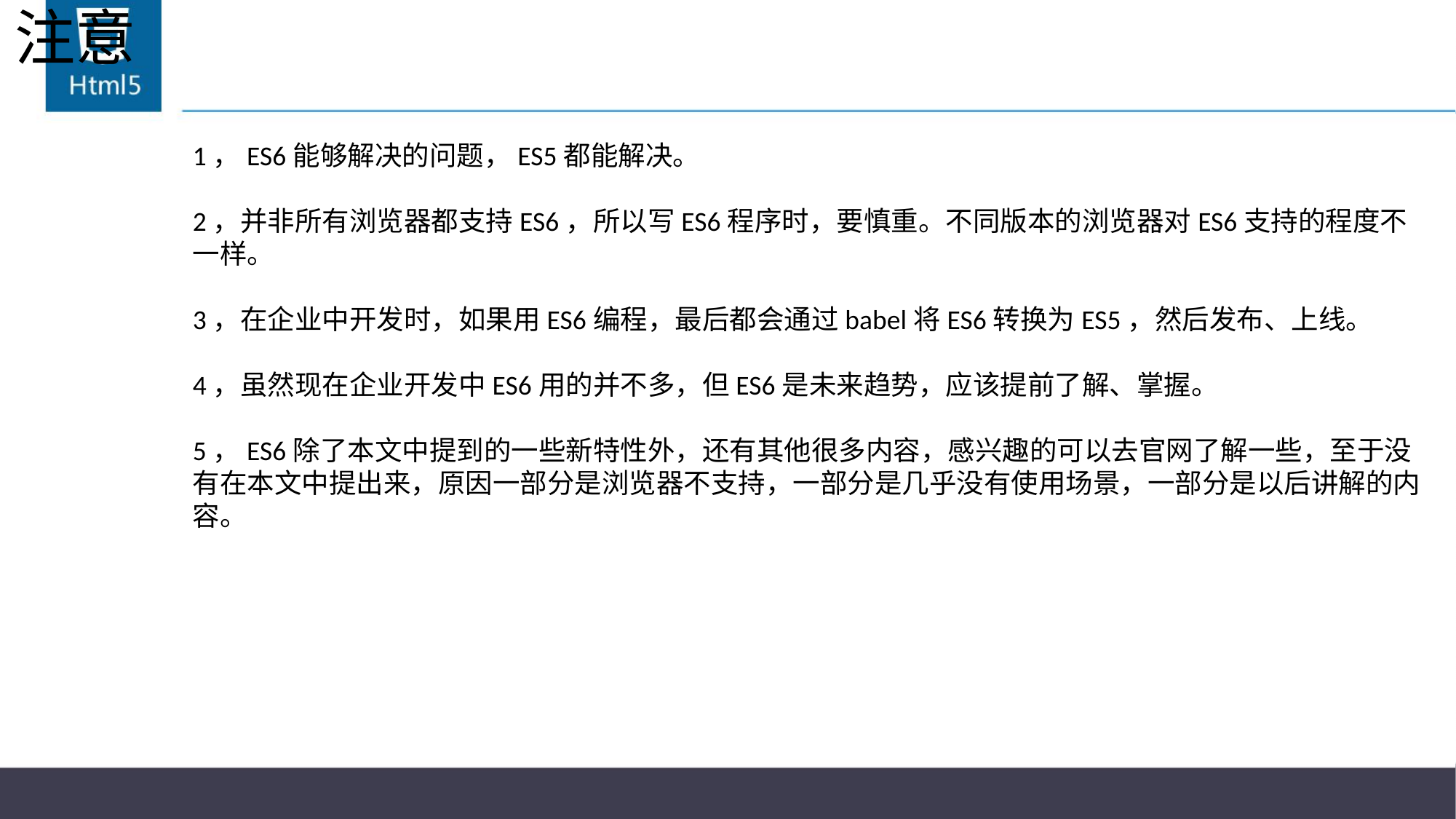

# 注意
1，ES6能够解决的问题，ES5都能解决。

2，并非所有浏览器都支持ES6，所以写ES6程序时，要慎重。不同版本的浏览器对ES6支持的程度不一样。

3，在企业中开发时，如果用ES6编程，最后都会通过babel将ES6转换为ES5，然后发布、上线。

4，虽然现在企业开发中ES6用的并不多，但ES6是未来趋势，应该提前了解、掌握。

5，ES6除了本文中提到的一些新特性外，还有其他很多内容，感兴趣的可以去官网了解一些，至于没有在本文中提出来，原因一部分是浏览器不支持，一部分是几乎没有使用场景，一部分是以后讲解的内容。